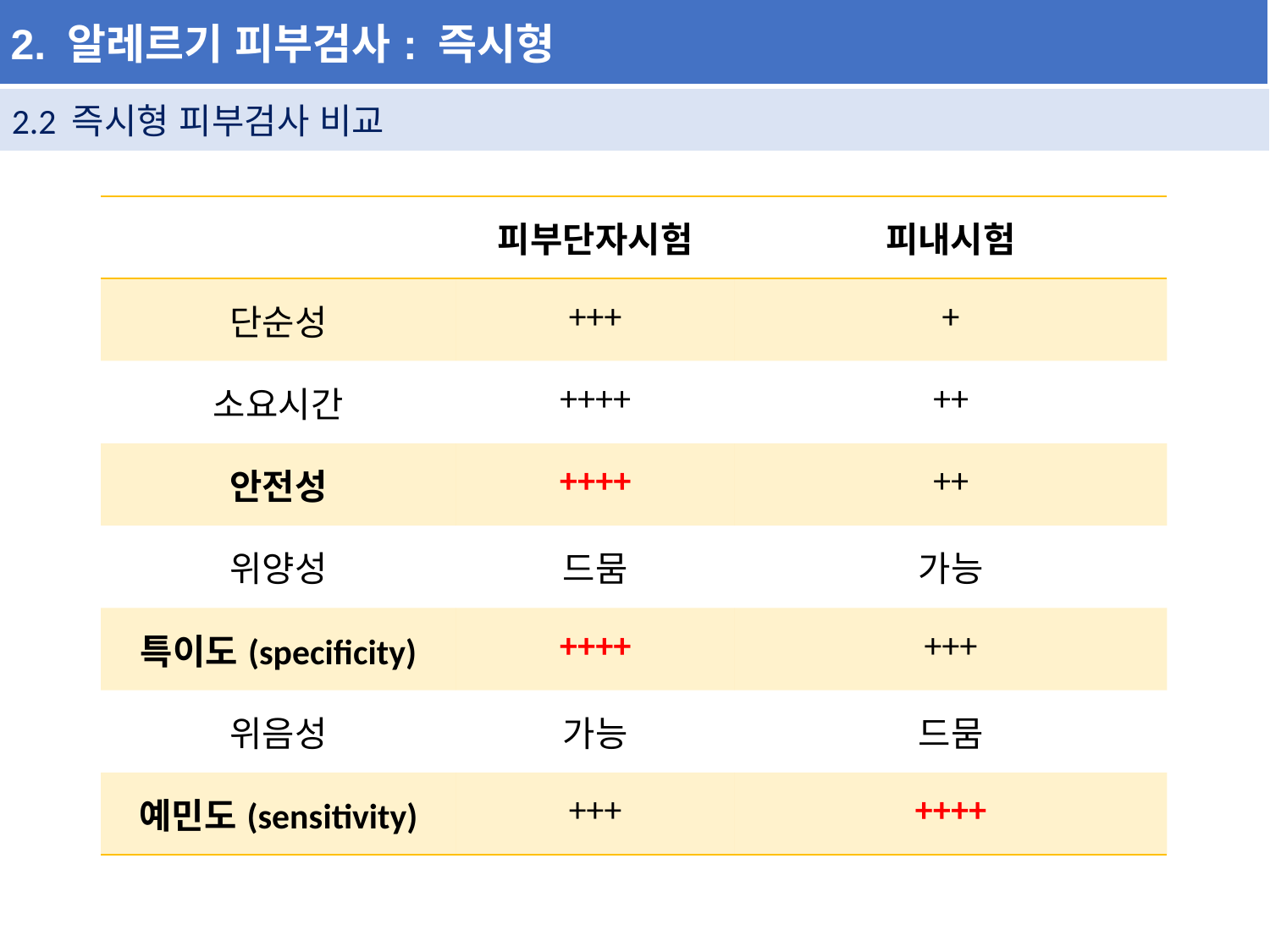

| 2. 알레르기 피부검사: 즉시형 |
| --- |
| 2.2 즉시형 피부검사 비교 |
| --- |
|  | 피부단자시험 | 피내시험 |
| --- | --- | --- |
| 단순성 | +++ | + |
| 소요시간 | ++++ | ++ |
| 안전성 | ++++ | ++ |
| 위양성 | 드뭄 | 가능 |
| 특이도(specificity) | ++++ | +++ |
| 위음성 | 가능 | 드뭄 |
| 예민도(sensitivity) | +++ | ++++ |